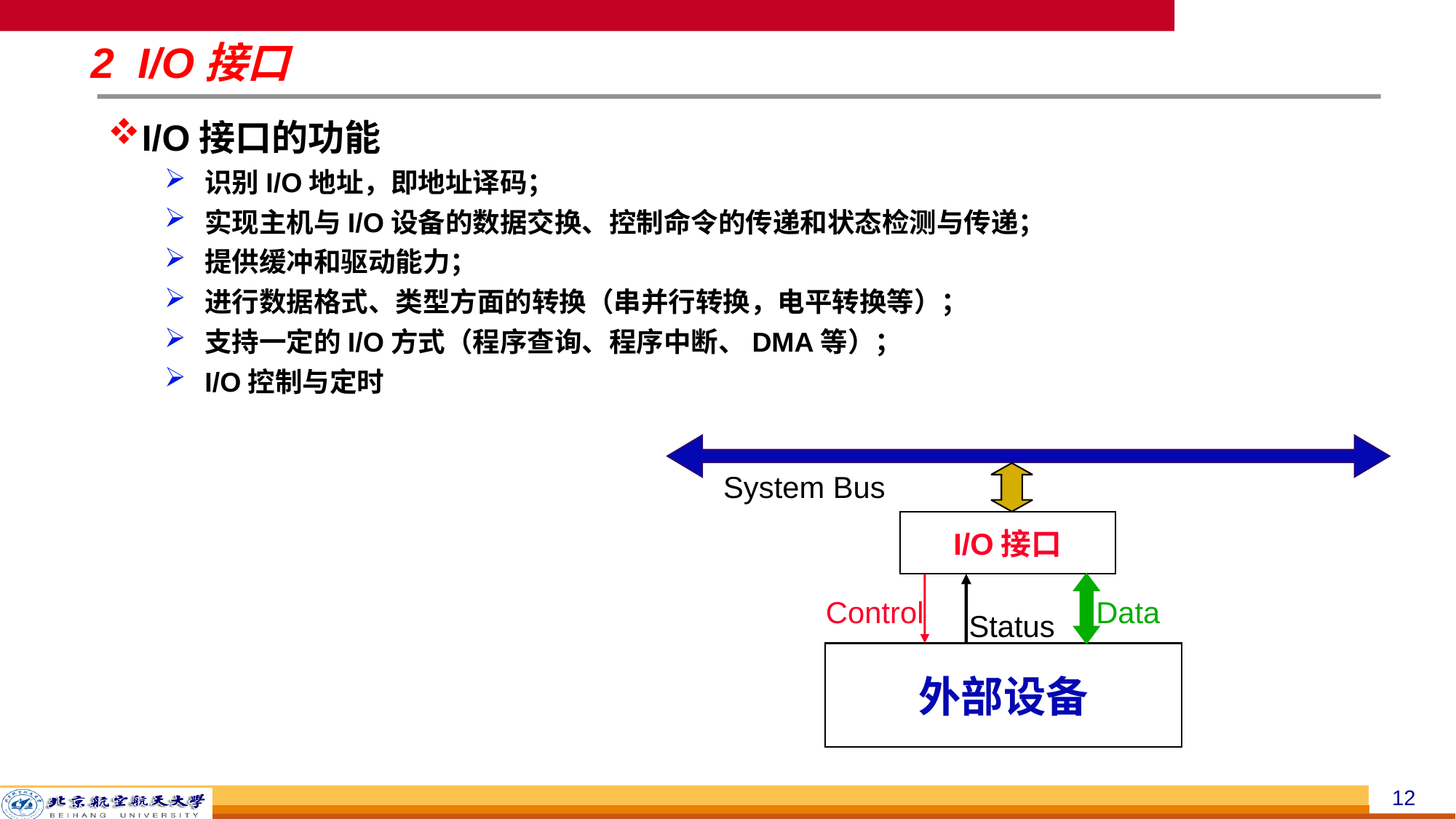

# 2  I/O接口
I/O接口的功能
识别I/O地址，即地址译码；
实现主机与I/O设备的数据交换、控制命令的传递和状态检测与传递；
提供缓冲和驱动能力；
进行数据格式、类型方面的转换（串并行转换，电平转换等）；
支持一定的I/O方式（程序查询、程序中断、DMA等）；
I/O控制与定时

System Bus
I/O接口

Control
Data
Status
外部设备